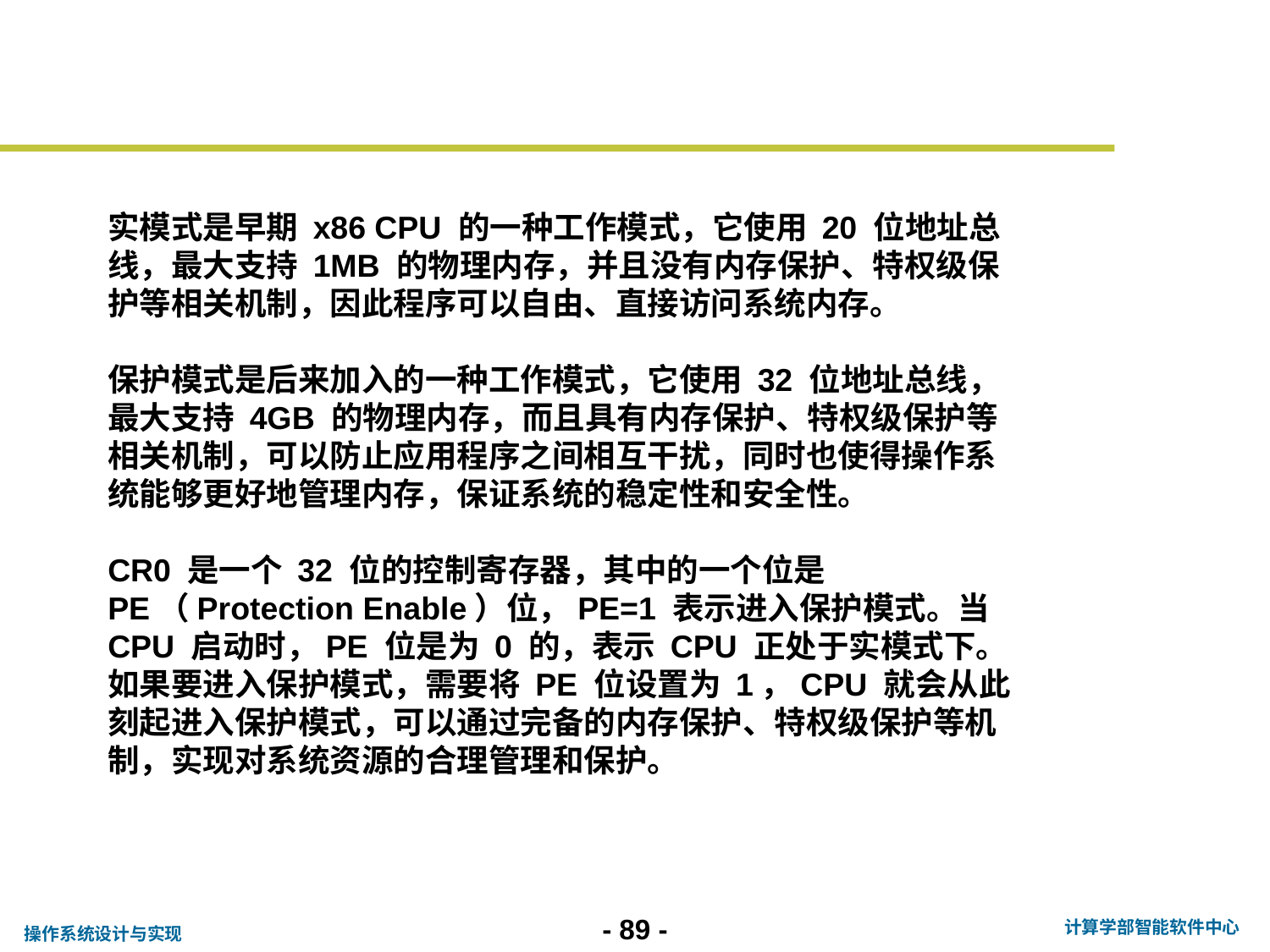

实模式是早期 x86 CPU 的一种工作模式，它使用 20 位地址总线，最大支持 1MB 的物理内存，并且没有内存保护、特权级保护等相关机制，因此程序可以自由、直接访问系统内存。

保护模式是后来加入的一种工作模式，它使用 32 位地址总线，最大支持 4GB 的物理内存，而且具有内存保护、特权级保护等相关机制，可以防止应用程序之间相互干扰，同时也使得操作系统能够更好地管理内存，保证系统的稳定性和安全性。

CR0 是一个 32 位的控制寄存器，其中的一个位是 PE（Protection Enable）位，PE=1 表示进入保护模式。当 CPU 启动时，PE 位是为 0 的，表示 CPU 正处于实模式下。如果要进入保护模式，需要将 PE 位设置为 1，CPU 就会从此刻起进入保护模式，可以通过完备的内存保护、特权级保护等机制，实现对系统资源的合理管理和保护。